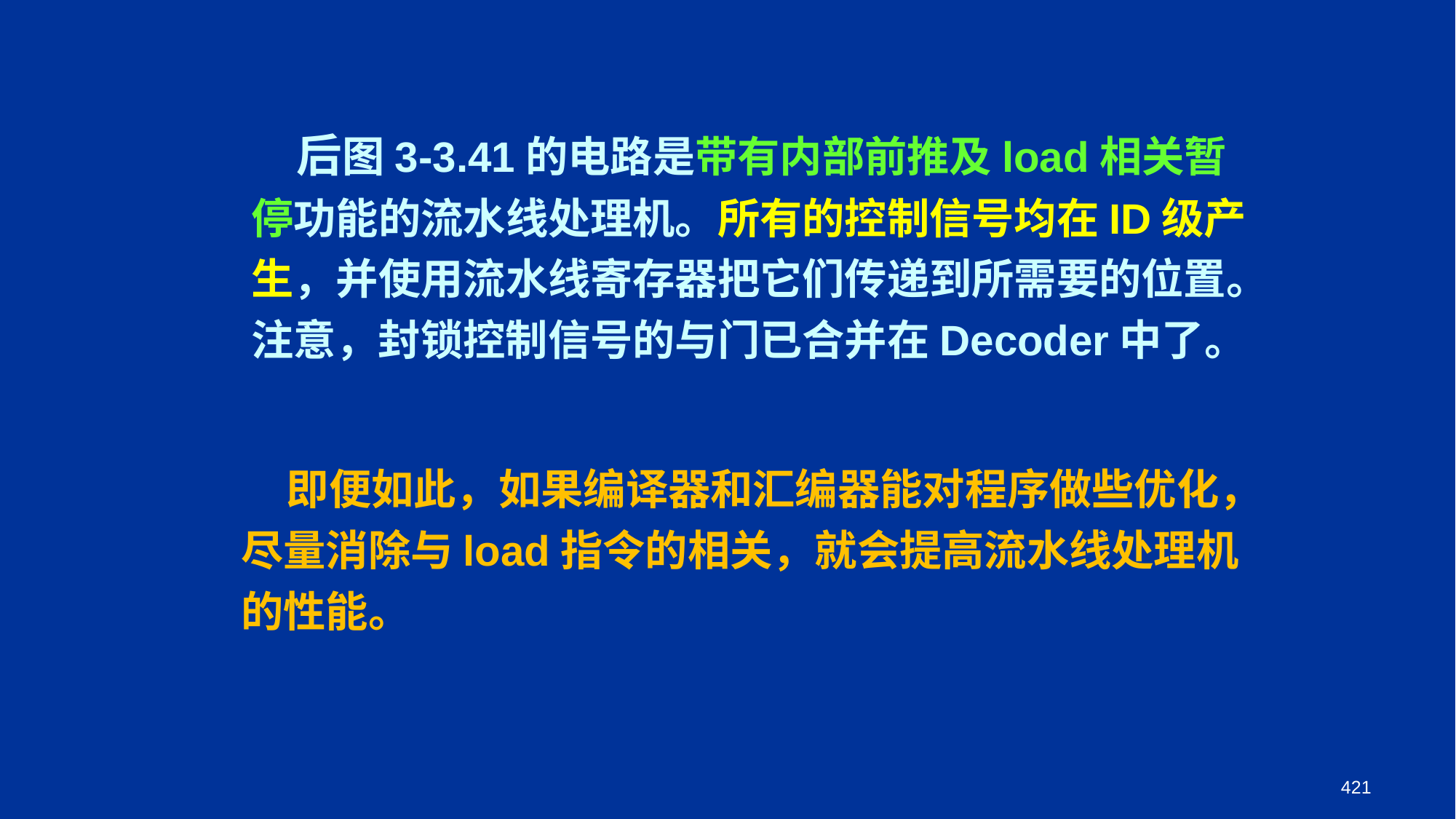

后图3-3.41的电路是带有内部前推及load相关暂停功能的流水线处理机。所有的控制信号均在ID级产生，并使用流水线寄存器把它们传递到所需要的位置。注意，封锁控制信号的与门已合并在Decoder中了。
　即便如此，如果编译器和汇编器能对程序做些优化，尽量消除与load指令的相关，就会提高流水线处理机的性能。
421